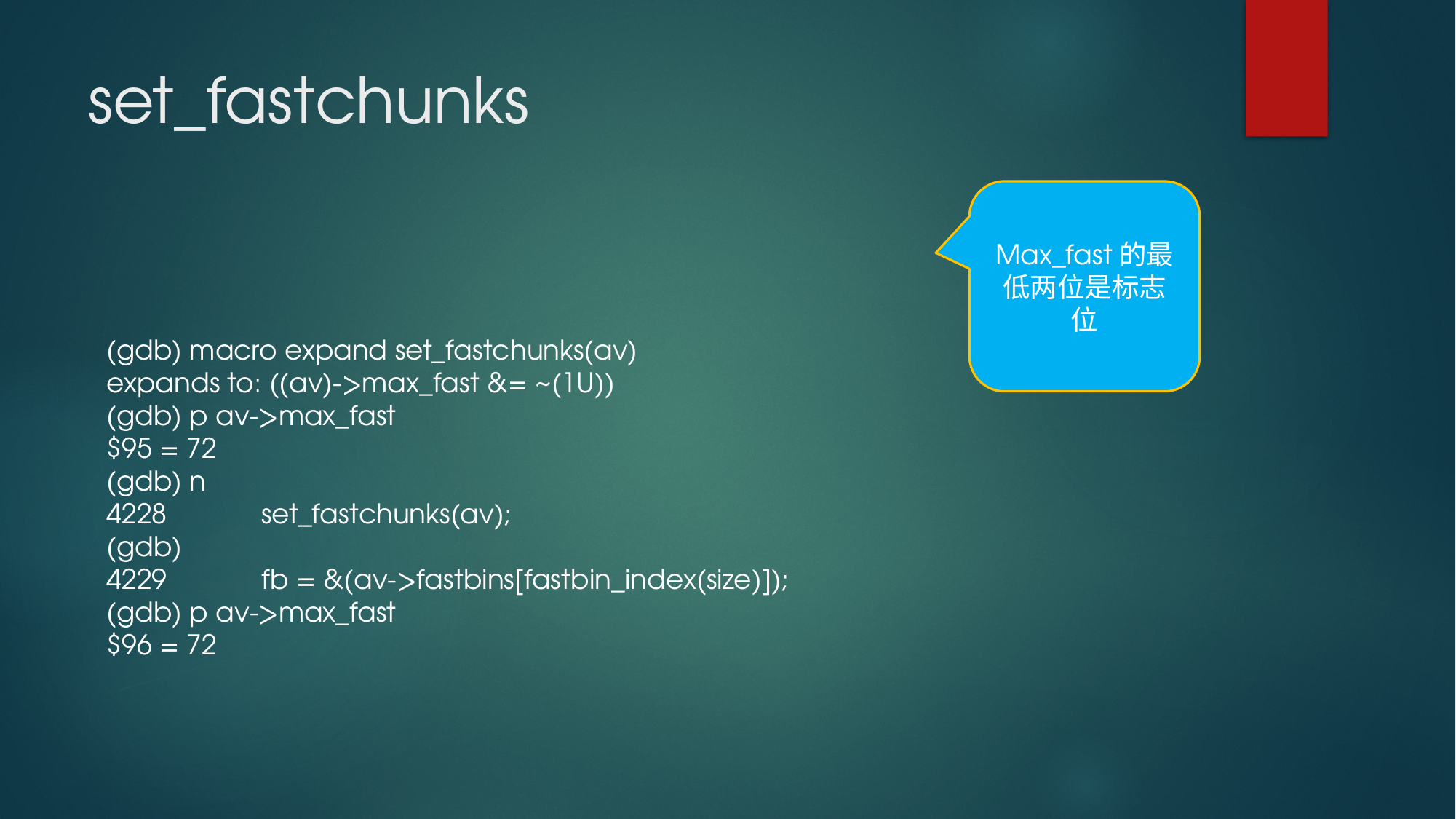

# set_fastchunks
Max_fast的最低两位是标志位
(gdb) macro expand set_fastchunks(av)
expands to: ((av)->max_fast &= ~(1U))
(gdb) p av->max_fast
$95 = 72
(gdb) n
4228	      set_fastchunks(av);
(gdb)
4229	      fb = &(av->fastbins[fastbin_index(size)]);
(gdb) p av->max_fast
$96 = 72